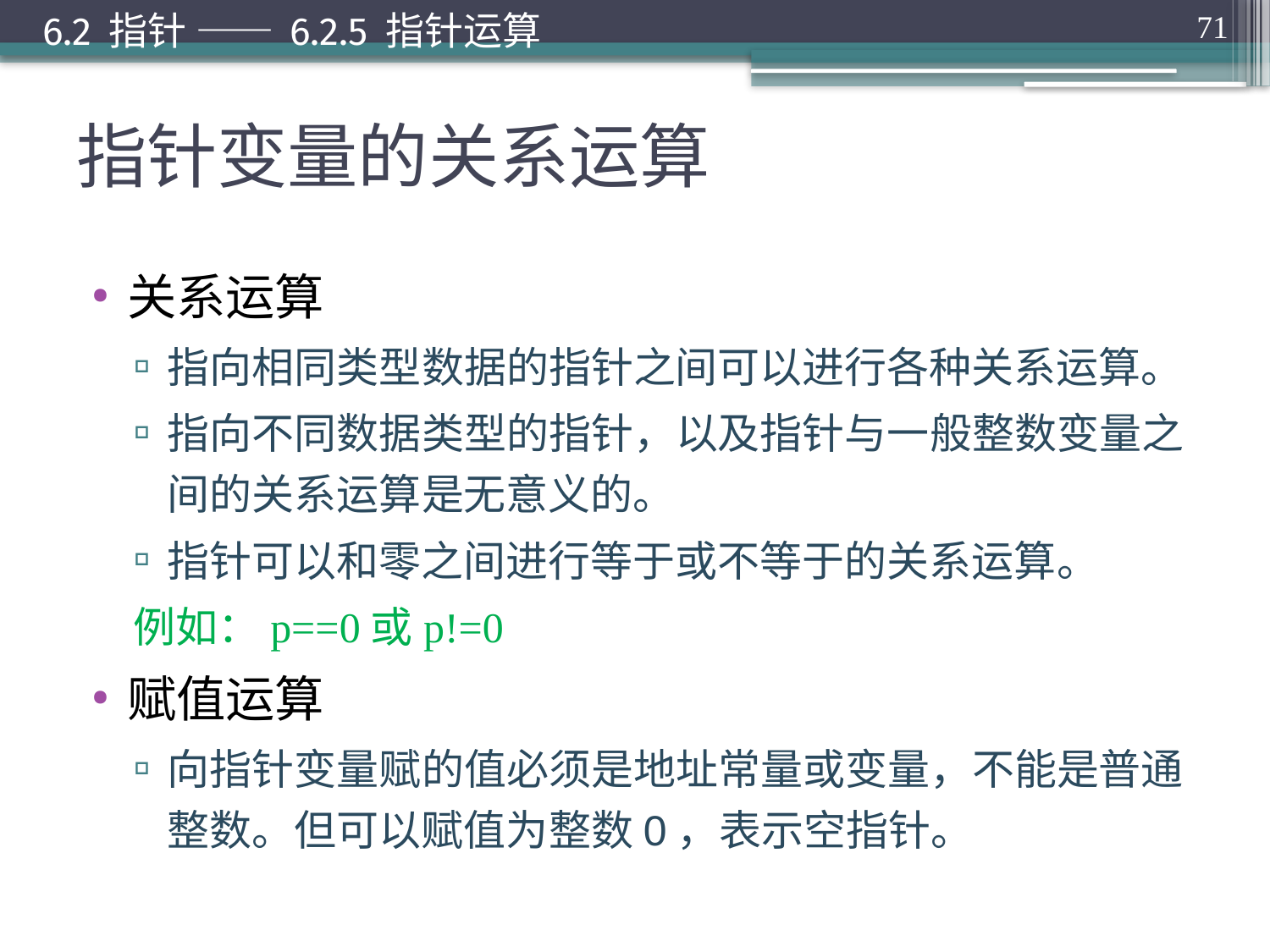

6.2 指针 —— 6.2.5 指针运算
71
# 指针变量的关系运算
关系运算
指向相同类型数据的指针之间可以进行各种关系运算。
指向不同数据类型的指针，以及指针与一般整数变量之间的关系运算是无意义的。
指针可以和零之间进行等于或不等于的关系运算。
例如：p==0或p!=0
赋值运算
向指针变量赋的值必须是地址常量或变量，不能是普通整数。但可以赋值为整数0，表示空指针。